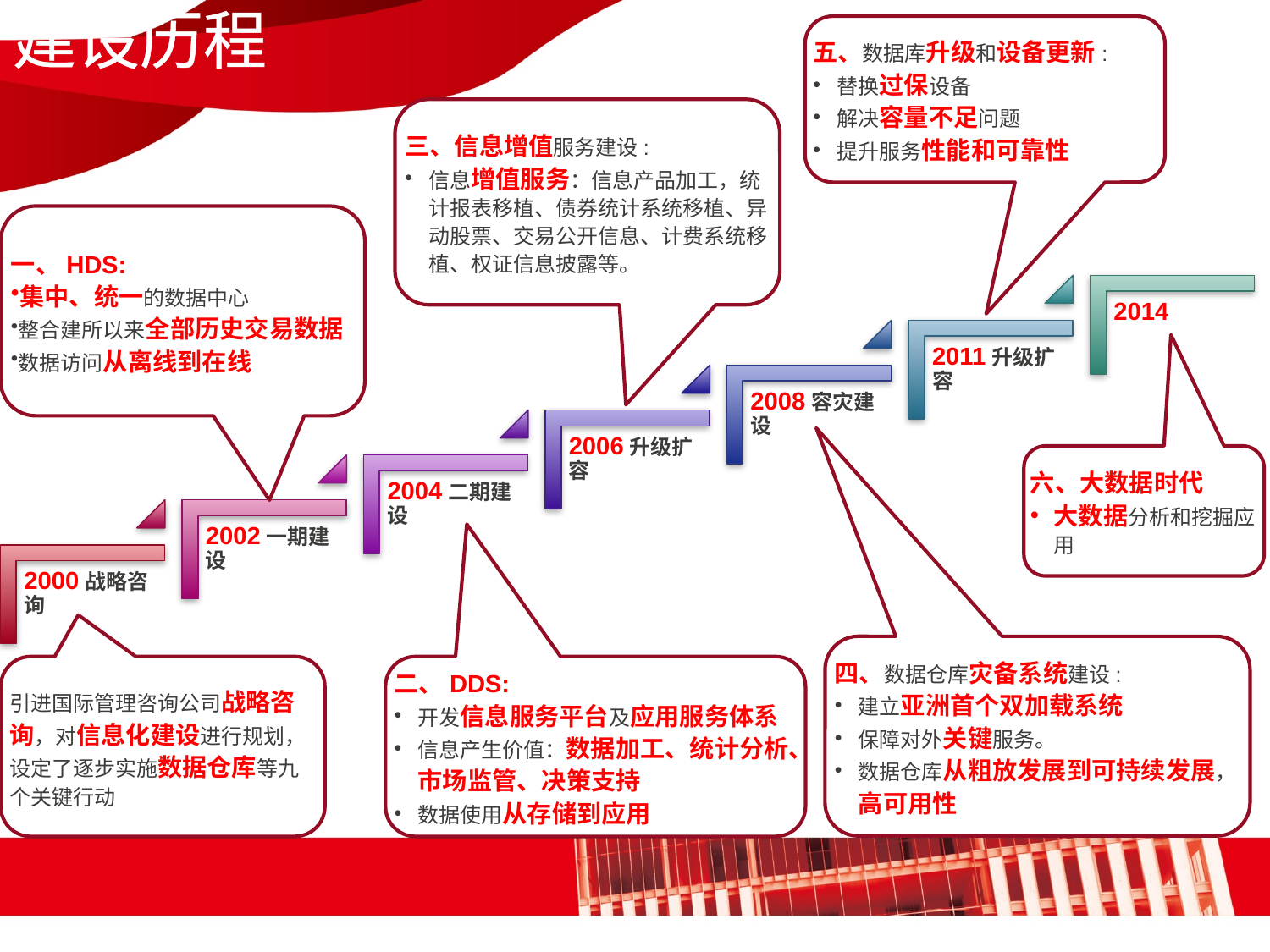

建设历程
五、数据库升级和设备更新:
替换过保设备
解决容量不足问题
提升服务性能和可靠性
三、信息增值服务建设:
信息增值服务：信息产品加工，统计报表移植、债券统计系统移植、异动股票、交易公开信息、计费系统移植、权证信息披露等。
2000战略咨询
2002一期建设
2004二期建设
2006升级扩容
2008容灾建设
2011升级扩容
2014
一、HDS:
集中、统一的数据中心
整合建所以来全部历史交易数据
数据访问从离线到在线
六、大数据时代
大数据分析和挖掘应用
四、数据仓库灾备系统建设:
建立亚洲首个双加载系统
保障对外关键服务。
数据仓库从粗放发展到可持续发展，高可用性
引进国际管理咨询公司战略咨询，对信息化建设进行规划，设定了逐步实施数据仓库等九个关键行动
二、DDS:
开发信息服务平台及应用服务体系
信息产生价值：数据加工、统计分析、市场监管、决策支持
数据使用从存储到应用